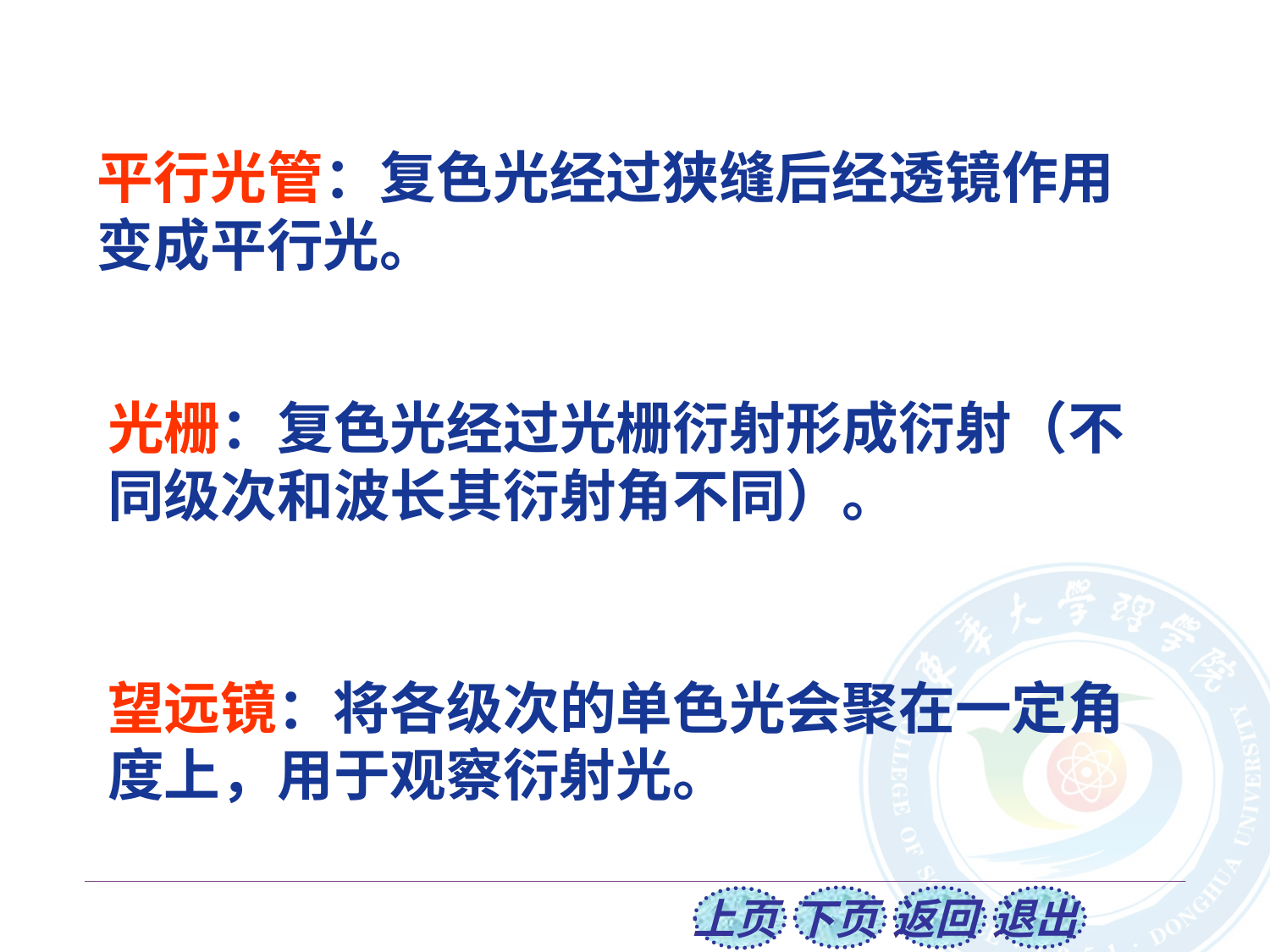

平行光管：复色光经过狭缝后经透镜作用变成平行光。
光栅：复色光经过光栅衍射形成衍射（不同级次和波长其衍射角不同）。
望远镜：将各级次的单色光会聚在一定角度上，用于观察衍射光。